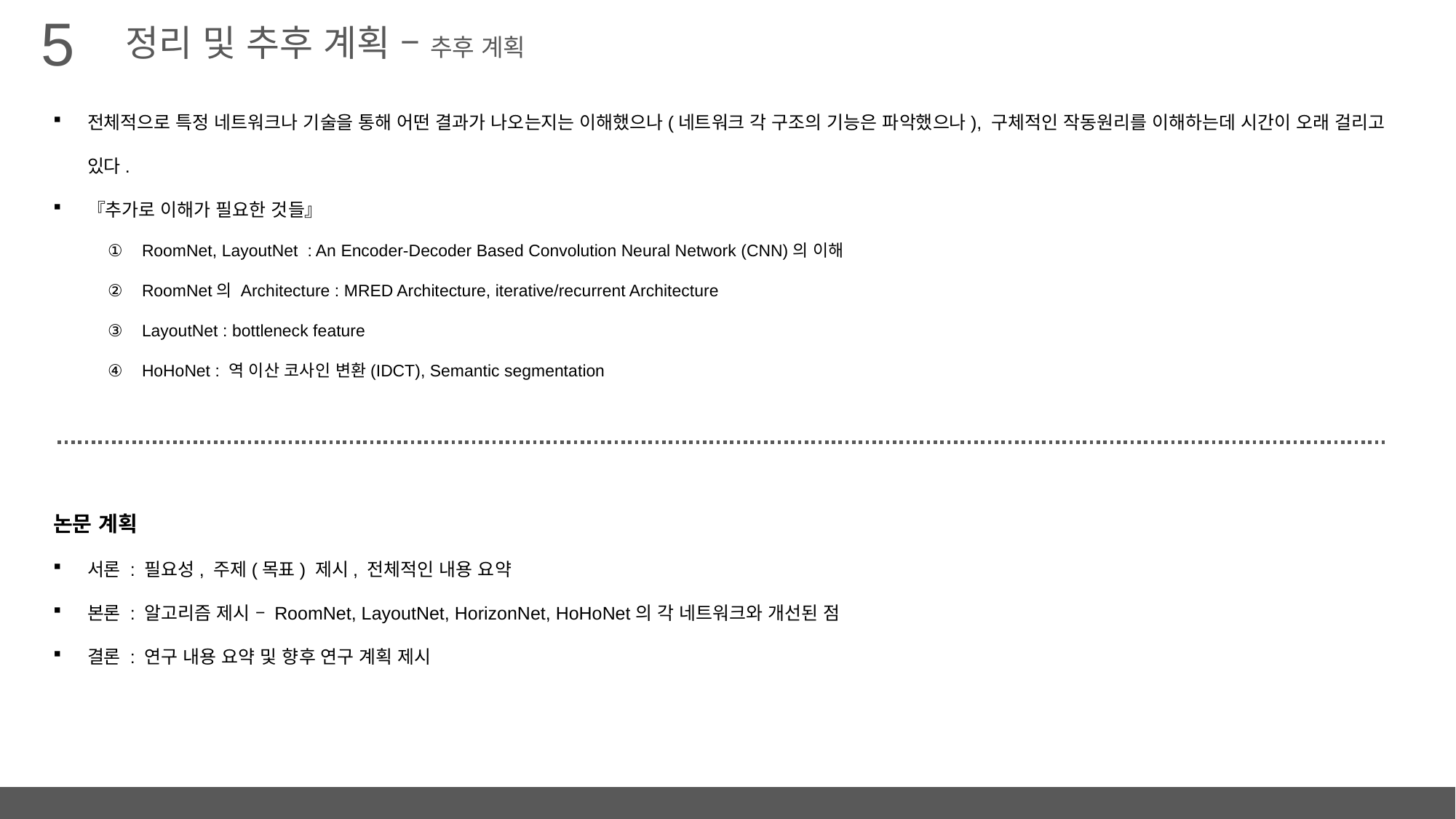

5
정리 및 추후 계획 – 추후 계획
전체적으로 특정 네트워크나 기술을 통해 어떤 결과가 나오는지는 이해했으나(네트워크 각 구조의 기능은 파악했으나), 구체적인 작동원리를 이해하는데 시간이 오래 걸리고 있다.
『추가로 이해가 필요한 것들』
RoomNet, LayoutNet  : An Encoder-Decoder Based Convolution Neural Network (CNN)의 이해
RoomNet의 Architecture : MRED Architecture, iterative/recurrent Architecture
LayoutNet : bottleneck feature
HoHoNet : 역 이산 코사인 변환(IDCT), Semantic segmentation
논문 계획
서론 : 필요성, 주제(목표) 제시, 전체적인 내용 요약
본론 : 알고리즘 제시 – RoomNet, LayoutNet, HorizonNet, HoHoNet의 각 네트워크와 개선된 점
결론 : 연구 내용 요약 및 향후 연구 계획 제시